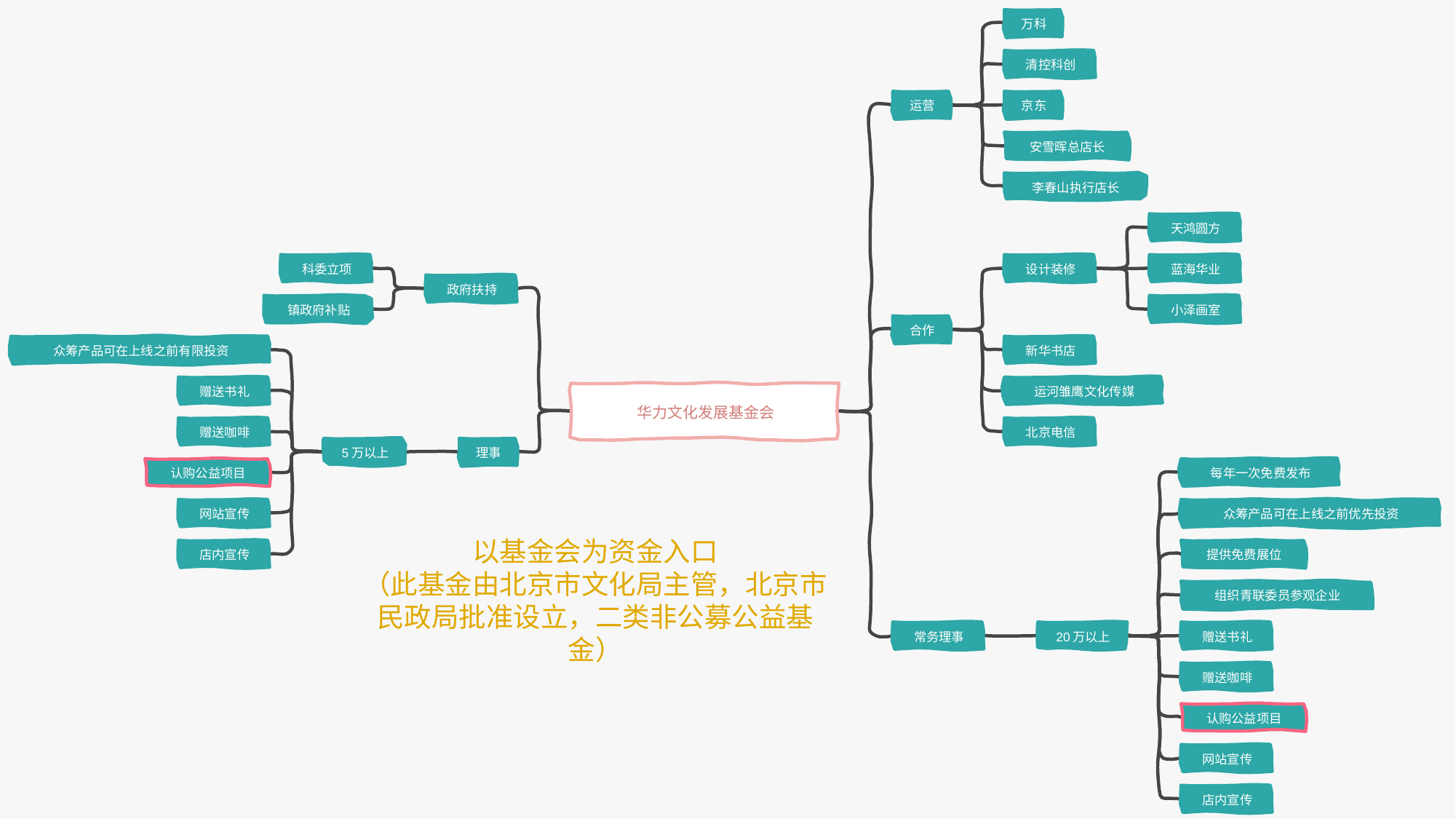

万科
清控科创

运营
京东

安雪晖总店长

李春山执行店长
天鸿圆方

科委立项
设计装修
蓝海华业

政府扶持

镇政府补贴
小泽画室

合作
新华书店
众筹产品可在上线之前有限投资

运河雏鹰文化传媒
赠送书礼

华力文化发展基金会

北京电信
赠送咖啡

5万以上
理事

每年一次免费发布
认购公益项目

网站宣传
众筹产品可在上线之前优先投资

店内宣传
提供免费展位

组织青联委员参观企业

常务理事
20万以上
赠送书礼

赠送咖啡

认购公益项目

网站宣传
店内宣传
以基金会为资金入口
（此基金由北京市文化局主管，北京市民政局批准设立，二类非公募公益基金）